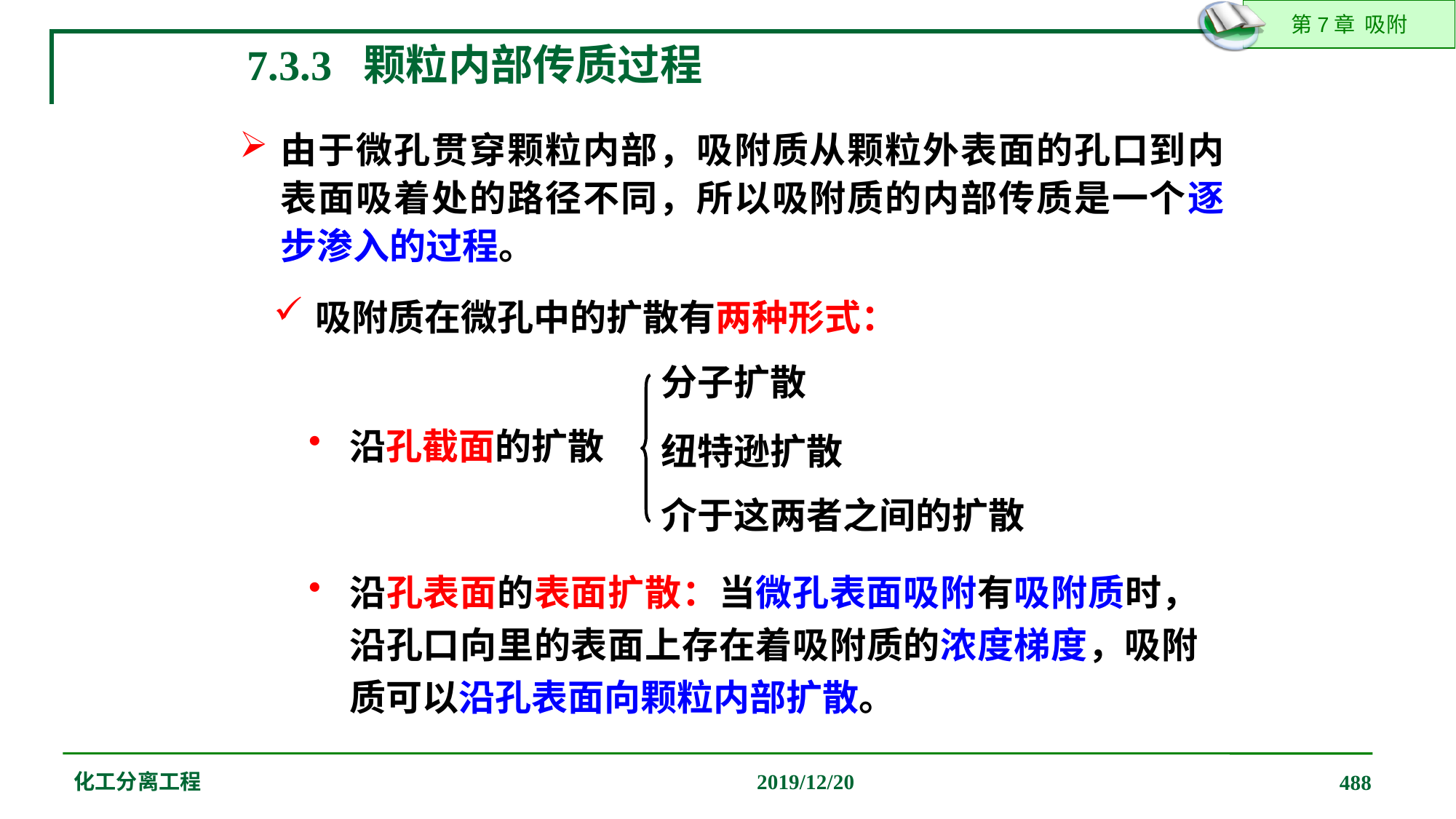

7.3.3  颗粒内部传质过程
由于微孔贯穿颗粒内部，吸附质从颗粒外表面的孔口到内表面吸着处的路径不同，所以吸附质的内部传质是一个逐步渗入的过程。
吸附质在微孔中的扩散有两种形式：
分子扩散

沿孔截面的扩散
纽特逊扩散
介于这两者之间的扩散
沿孔表面的表面扩散：当微孔表面吸附有吸附质时，沿孔口向里的表面上存在着吸附质的浓度梯度，吸附质可以沿孔表面向颗粒内部扩散。

化工分离工程
2019/12/20
488